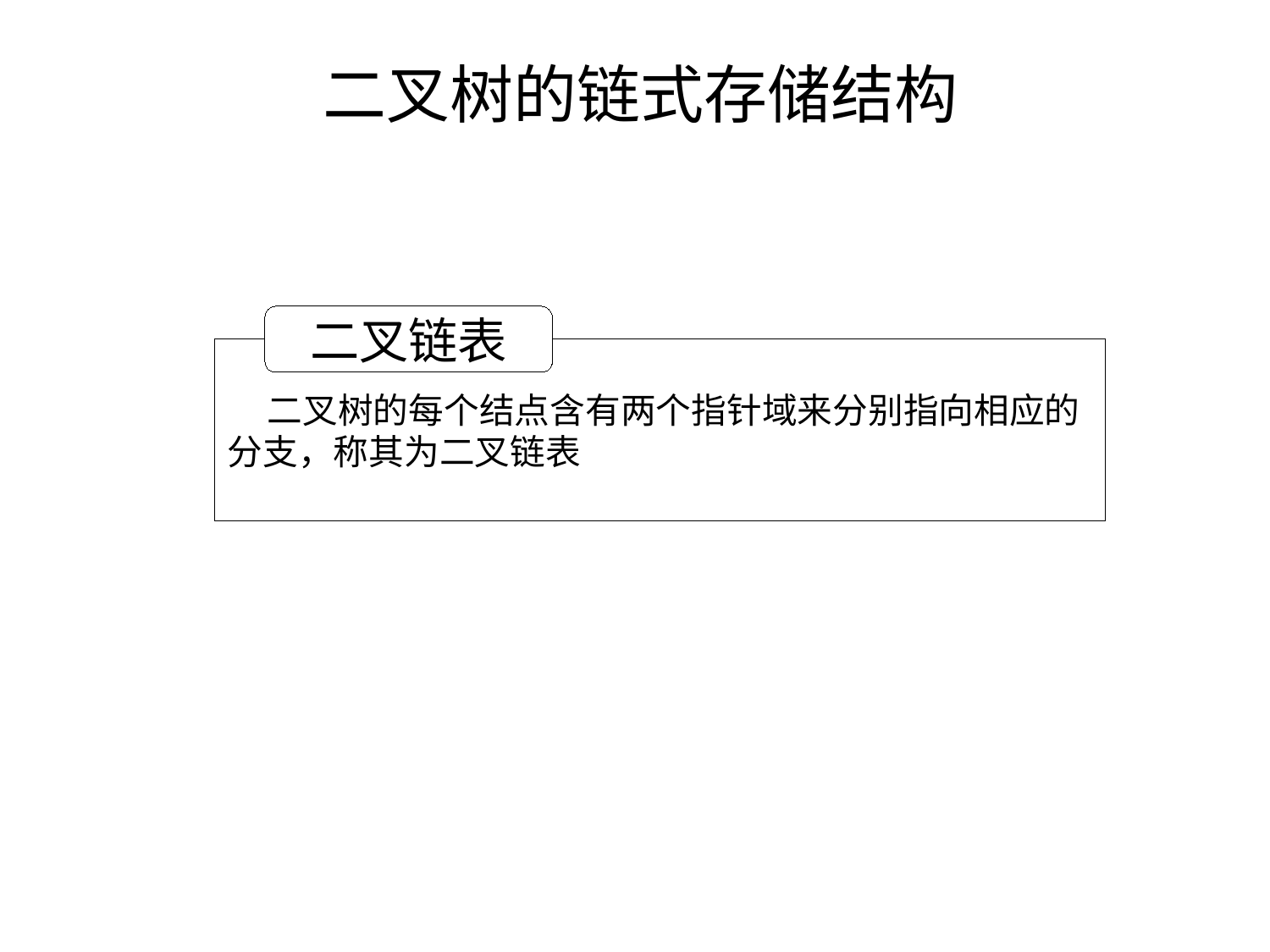

# 二叉树的链式存储结构
二叉链表

    二叉树的每个结点含有两个指针域来分别指向相应的分支，称其为二叉链表

71